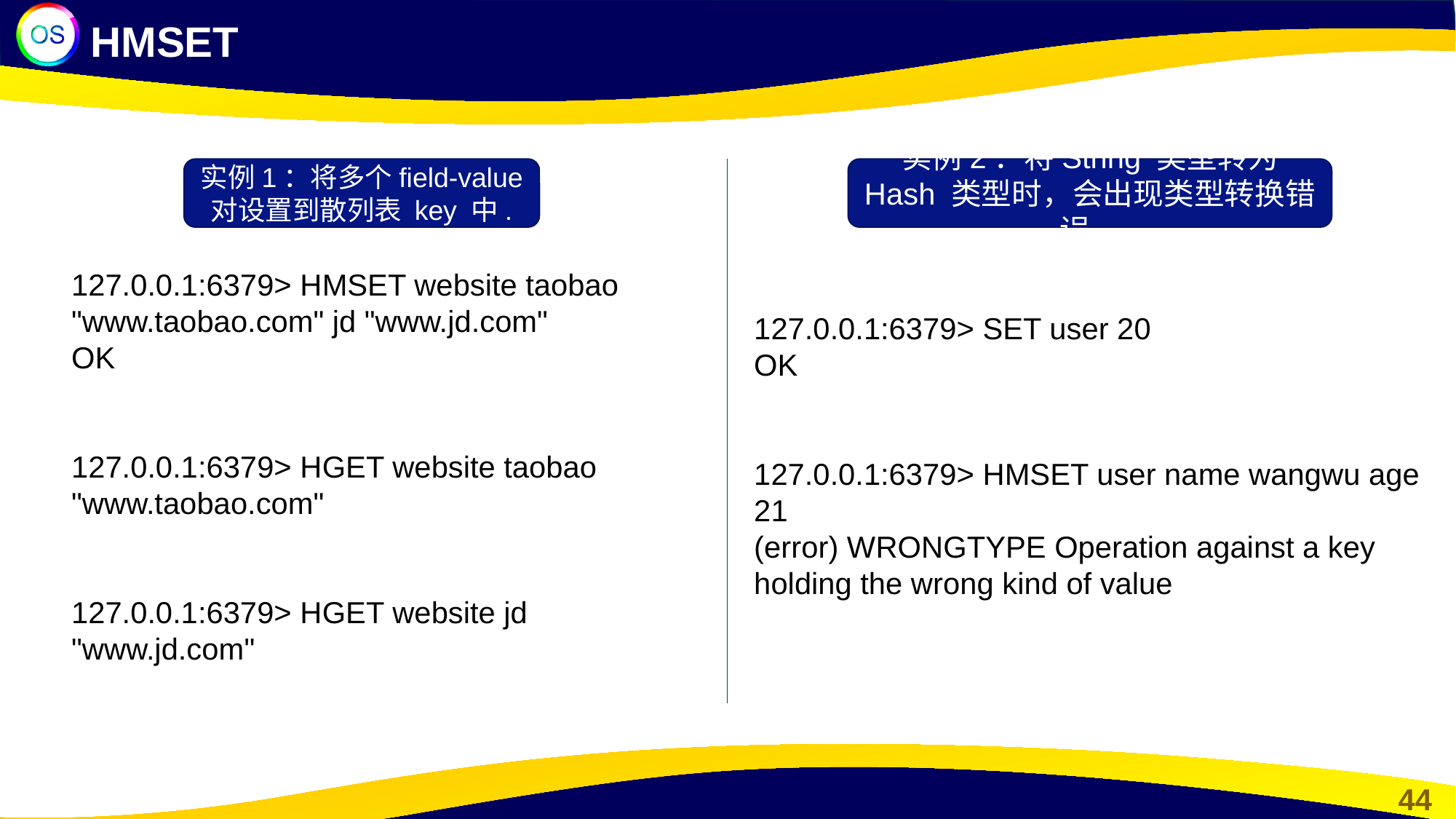

HMSET
实例1：将多个field-value 对设置到散列表 key 中.
实例2：将String 类型转为 Hash 类型时，会出现类型转换错误。
127.0.0.1:6379> HMSET website taobao
"www.taobao.com" jd "www.jd.com"
OK

127.0.0.1:6379> HGET website taobao
"www.taobao.com"

127.0.0.1:6379> HGET website jd
"www.jd.com"
127.0.0.1:6379> SET user 20
OK

127.0.0.1:6379> HMSET user name wangwu age 21
(error) WRONGTYPE Operation against a key holding the wrong kind of value